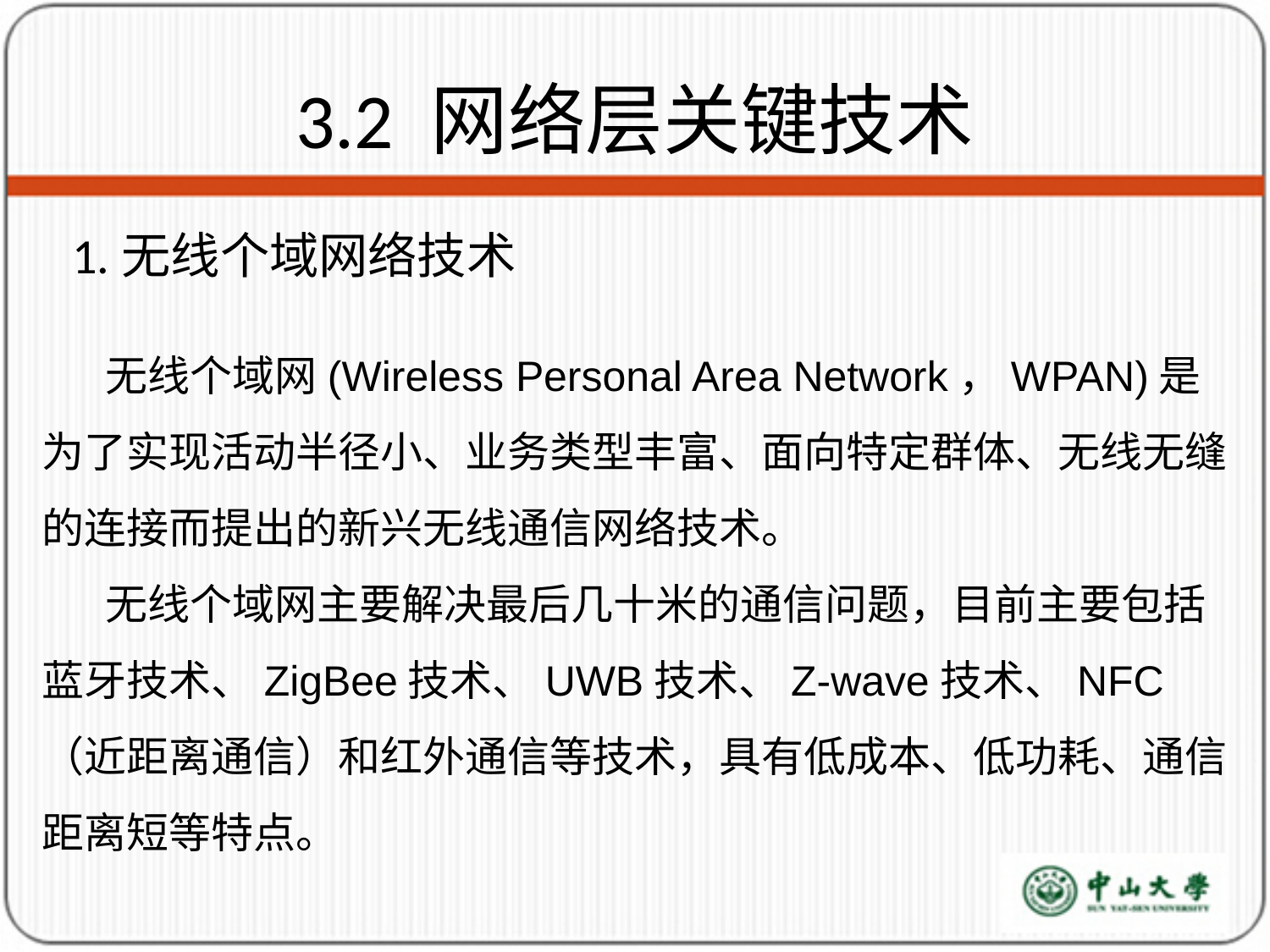

# 3.2 网络层关键技术
1.无线个域网络技术
无线个域网(Wireless Personal Area Network，WPAN)是为了实现活动半径小、业务类型丰富、面向特定群体、无线无缝的连接而提出的新兴无线通信网络技术。
无线个域网主要解决最后几十米的通信问题，目前主要包括蓝牙技术、ZigBee技术、UWB技术、Z-wave技术、NFC（近距离通信）和红外通信等技术，具有低成本、低功耗、通信距离短等特点。